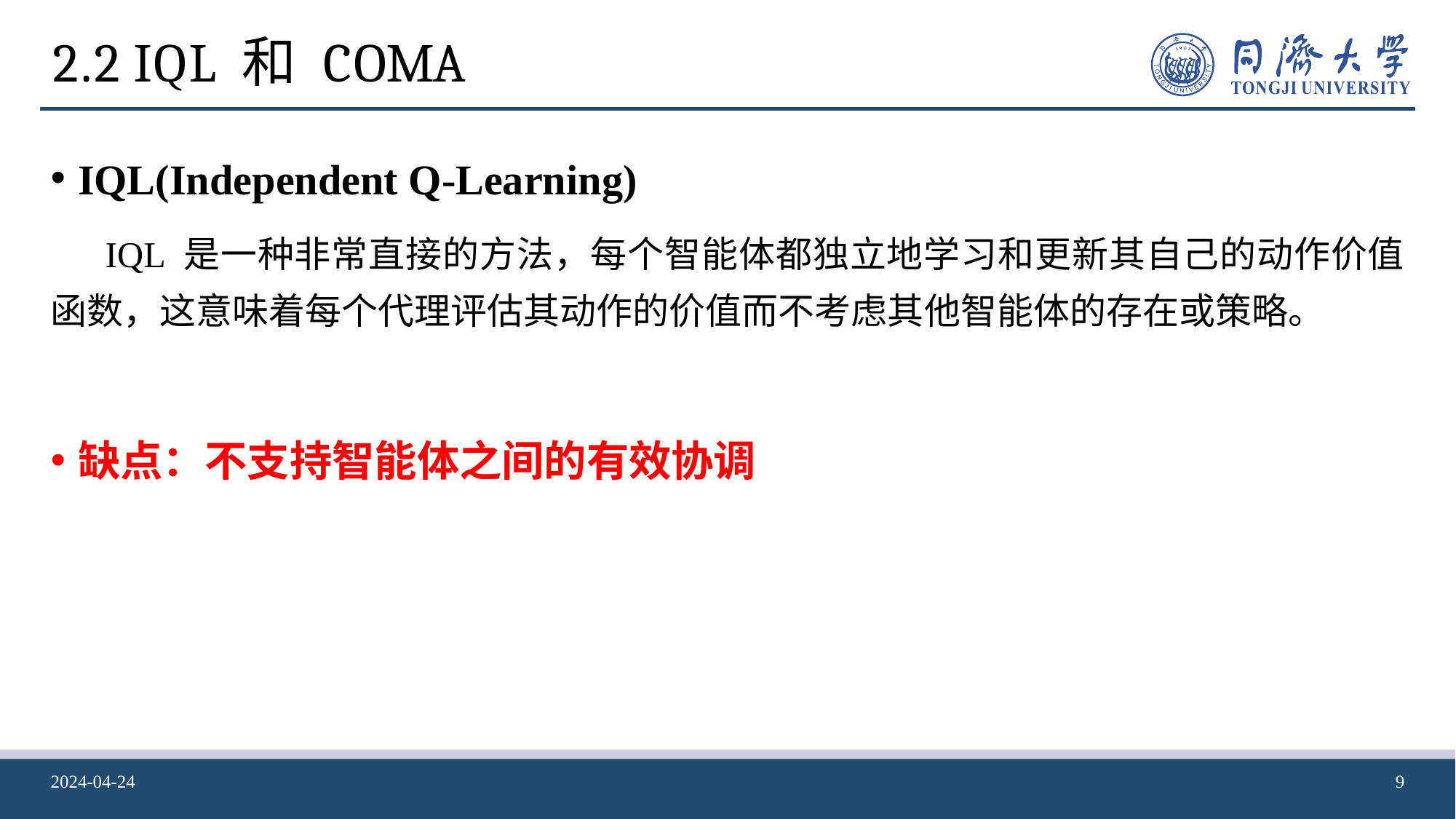

# 2.2 IQL 和 COMA
IQL(Independent Q-Learning)
IQL 是一种非常直接的方法，每个智能体都独立地学习和更新其自己的动作价值函数，这意味着每个代理评估其动作的价值而不考虑其他智能体的存在或策略。

缺点：不支持智能体之间的有效协调

2024-04-24
9